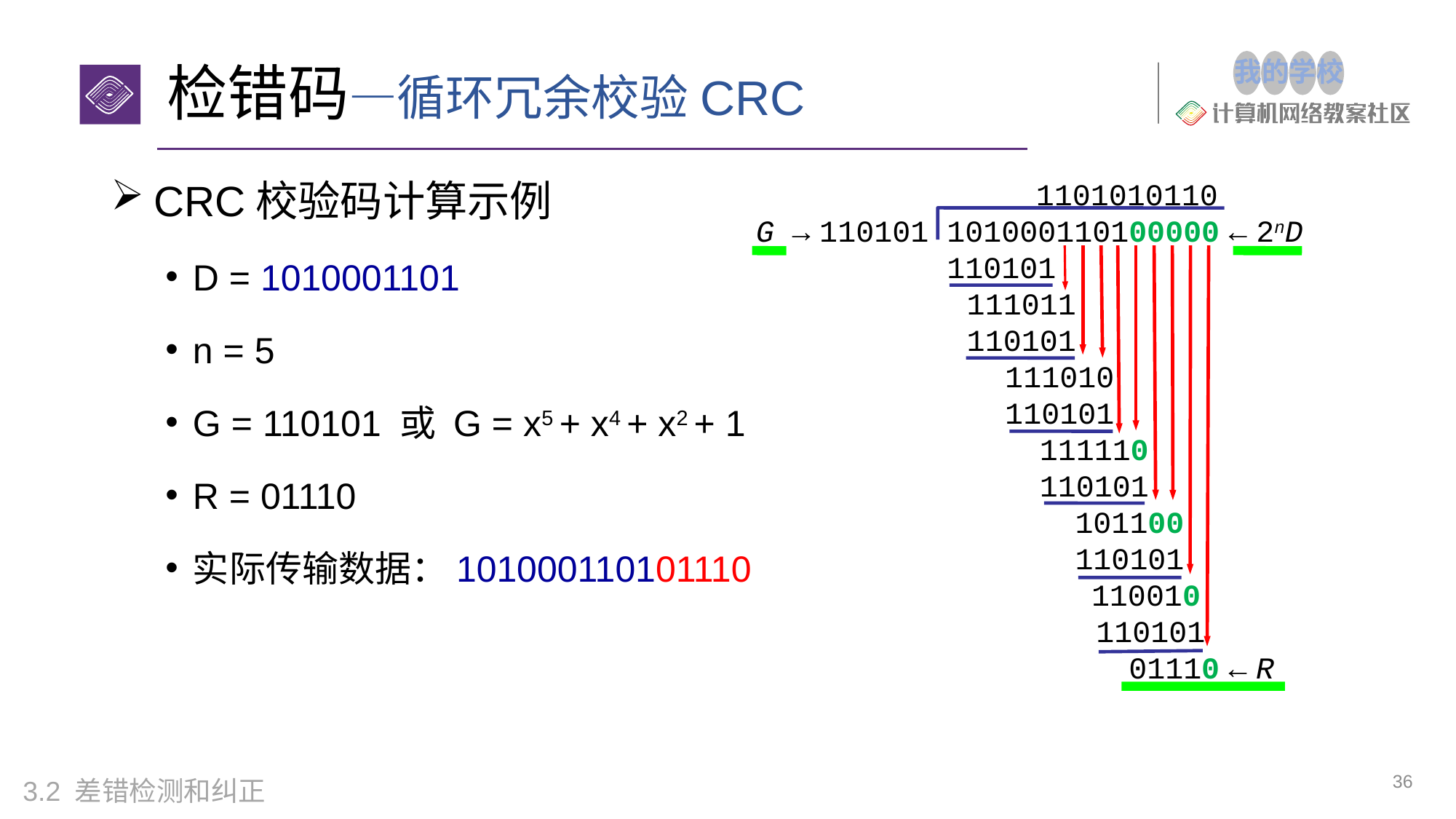

# 检错码—循环冗余校验CRC
CRC校验码计算示例
D = 1010001101
n = 5
G = 110101 或 G = x5 + x4 + x2 + 1
R = 01110
实际传输数据：101000110101110
                          1101010110
      G → 110101 101000110100000 ← 2nD
                                   110101
                                           111011
                                           110101
                                                111010
                                                110101
                                                     111110
                                                     110101
                                                        101100
                                                      110101
                                                        110010
                                                      110101
                                                             01110 ← R

36
3.2 差错检测和纠正